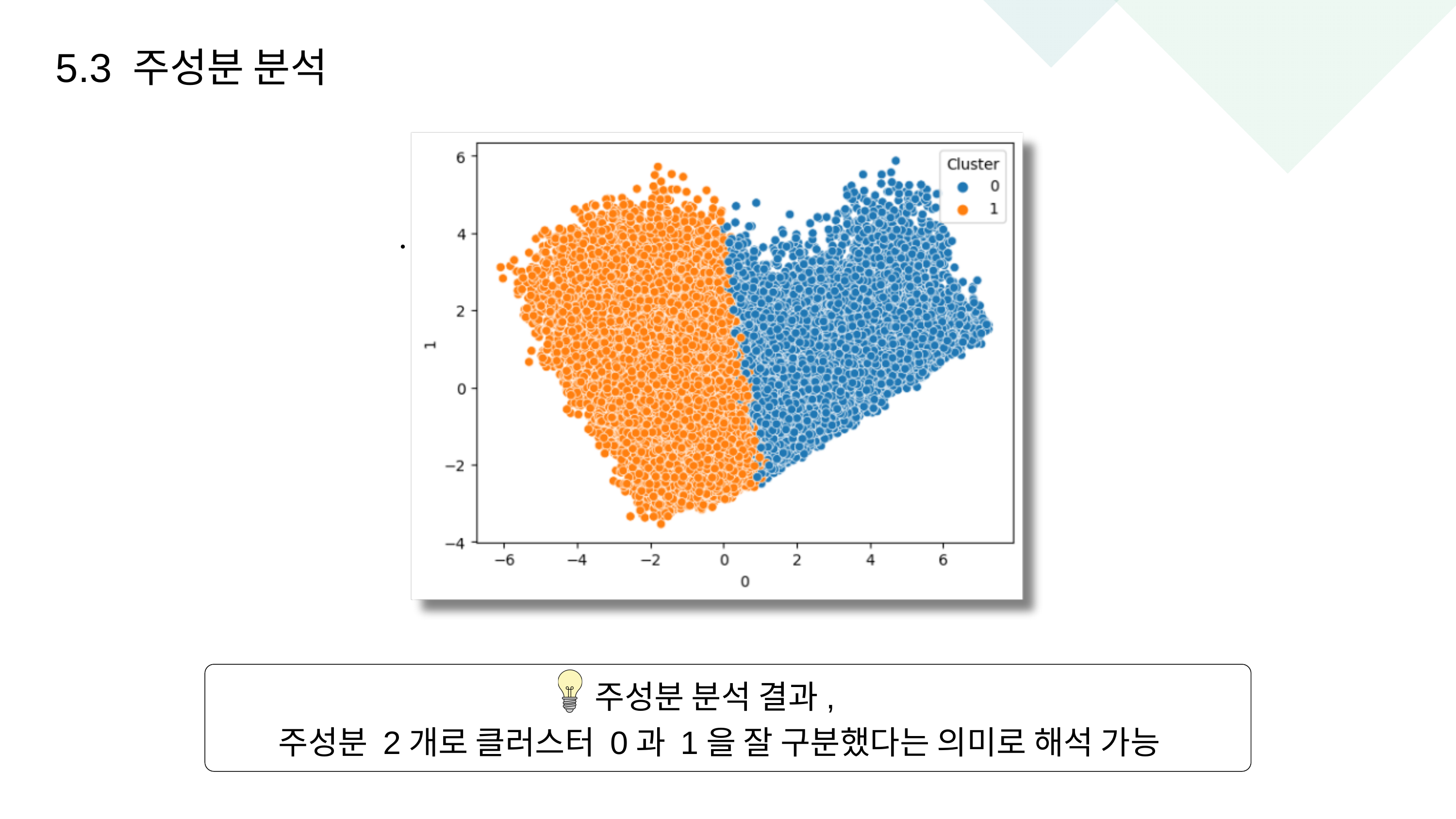

5.3 주성분 분석

.

주성분 분석 결과,
주성분 2개로 클러스터 0과 1을 잘 구분했다는 의미로 해석 가능